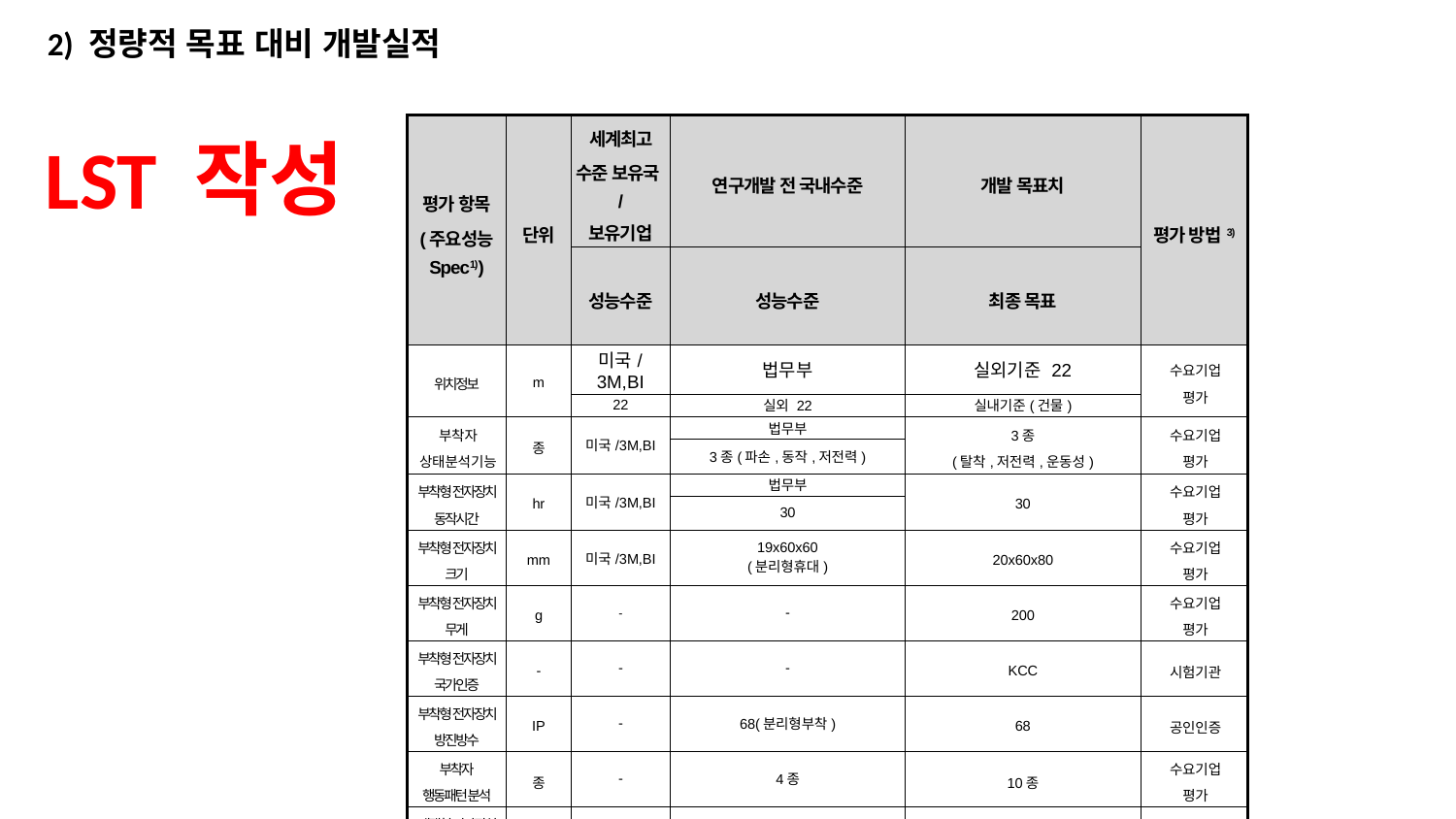

2) 정량적 목표 대비 개발실적
| 평가 항목 (주요성능 Spec1)) | 단위 | 세계최고 수준 보유국/ 보유기업 | 연구개발 전 국내수준 | 개발 목표치 | 평가 방법3) |
| --- | --- | --- | --- | --- | --- |
|  |  | 성능수준 | 성능수준 | 최종 목표 |  |
| 위치정보 | m | 미국/3M,BI | 법무부 | 실외기준 22 | 수요기업 평가 |
|  |  | 22 | 실외 22 | 실내기준(건물) |  |
| 부착자 상태분석기능 | 종 | 미국/3M,BI | 법무부 | 3종 (탈착,저전력,운동성) | 수요기업 평가 |
|  |  |  | 3종(파손,동작,저전력) |  |  |
| 부착형 전자장치 동작시간 | hr | 미국/3M,BI | 법무부 | 30 | 수요기업 평가 |
|  |  |  | 30 |  |  |
| 부착형 전자장치 크기 | mm | 미국/3M,BI | 19x60x60 (분리형휴대) | 20x60x80 | 수요기업 평가 |
| 부착형 전자장치 무게 | g | - | - | 200 | 수요기업 평가 |
| 부착형 전자장치 국가인증 | - | - | - | KCC | 시험기관 |
| 부착형 전자장치 방진방수 | IP | - | 68(분리형부착) | 68 | 공인인증 |
| 부착자 행동패턴 분석 | 종 | - | 4종 | 10종 | 수요기업 평가 |
| 재택형 전자장치 국가인증 | - | - | - | KCC | 공인인증 |
| IMU 정확도 | % | - | - | 90 | 공인 인증 |
| 특허 | 건 | - | - | 1 | 자체 평가 |
| 훼손가능성 | % | - | - | 수요기업 지정사양 만족 | 수요기업 평가 |
LST 작성